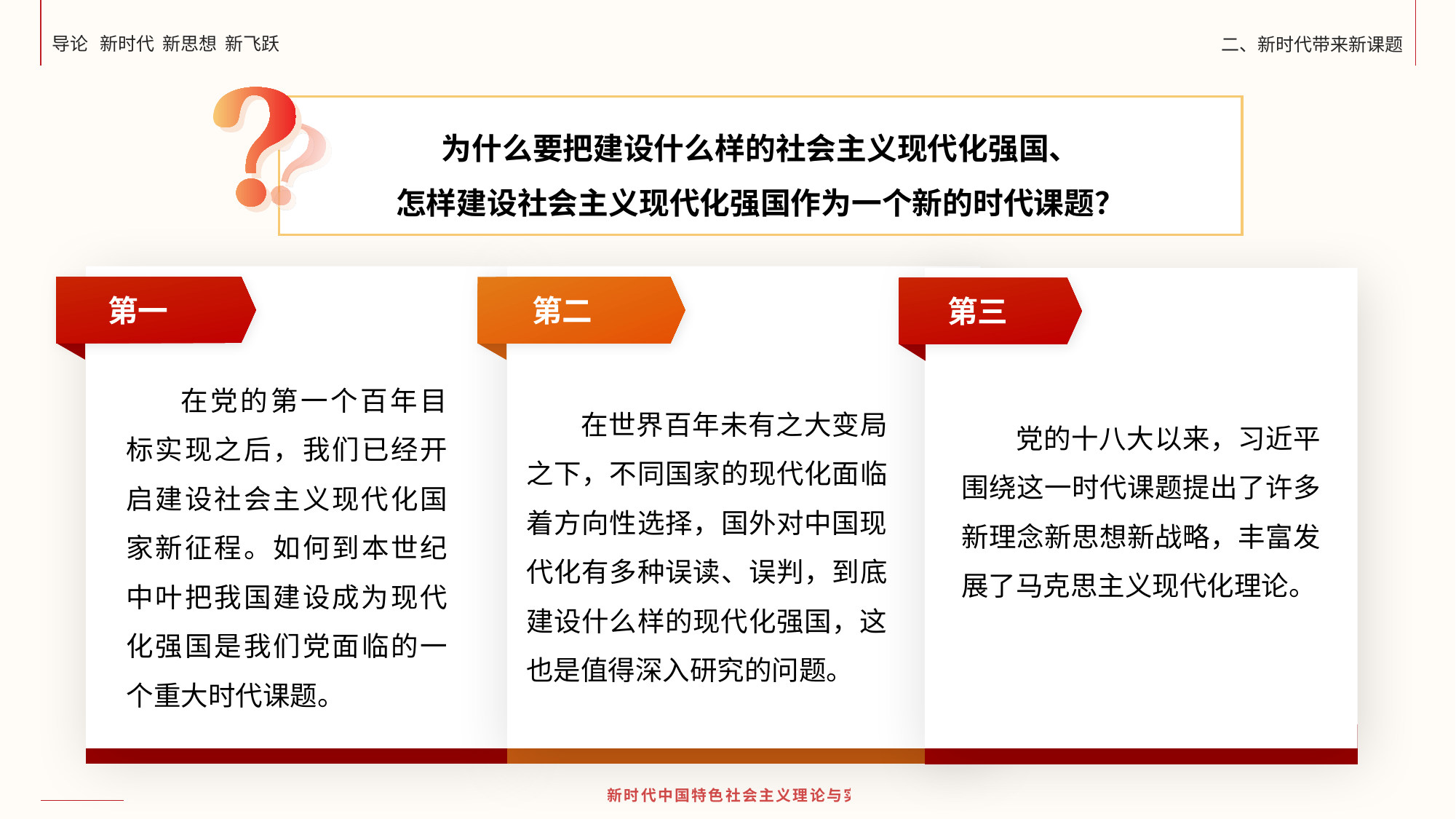

为什么要把建设什么样的社会主义现代化强国、
怎样建设社会主义现代化强国作为一个新的时代课题？

第一

第二

第三

在党的第一个百年目标实现之后，我们已经开启建设社会主义现代化国家新征程。如何到本世纪中叶把我国建设成为现代化强国是我们党面临的一个重大时代课题。
在世界百年未有之大变局之下，不同国家的现代化面临着方向性选择，国外对中国现代化有多种误读、误判，到底建设什么样的现代化强国，这也是值得深入研究的问题。
党的十八大以来，习近平围绕这一时代课题提出了许多新理念新思想新战略，丰富发展了马克思主义现代化理论。